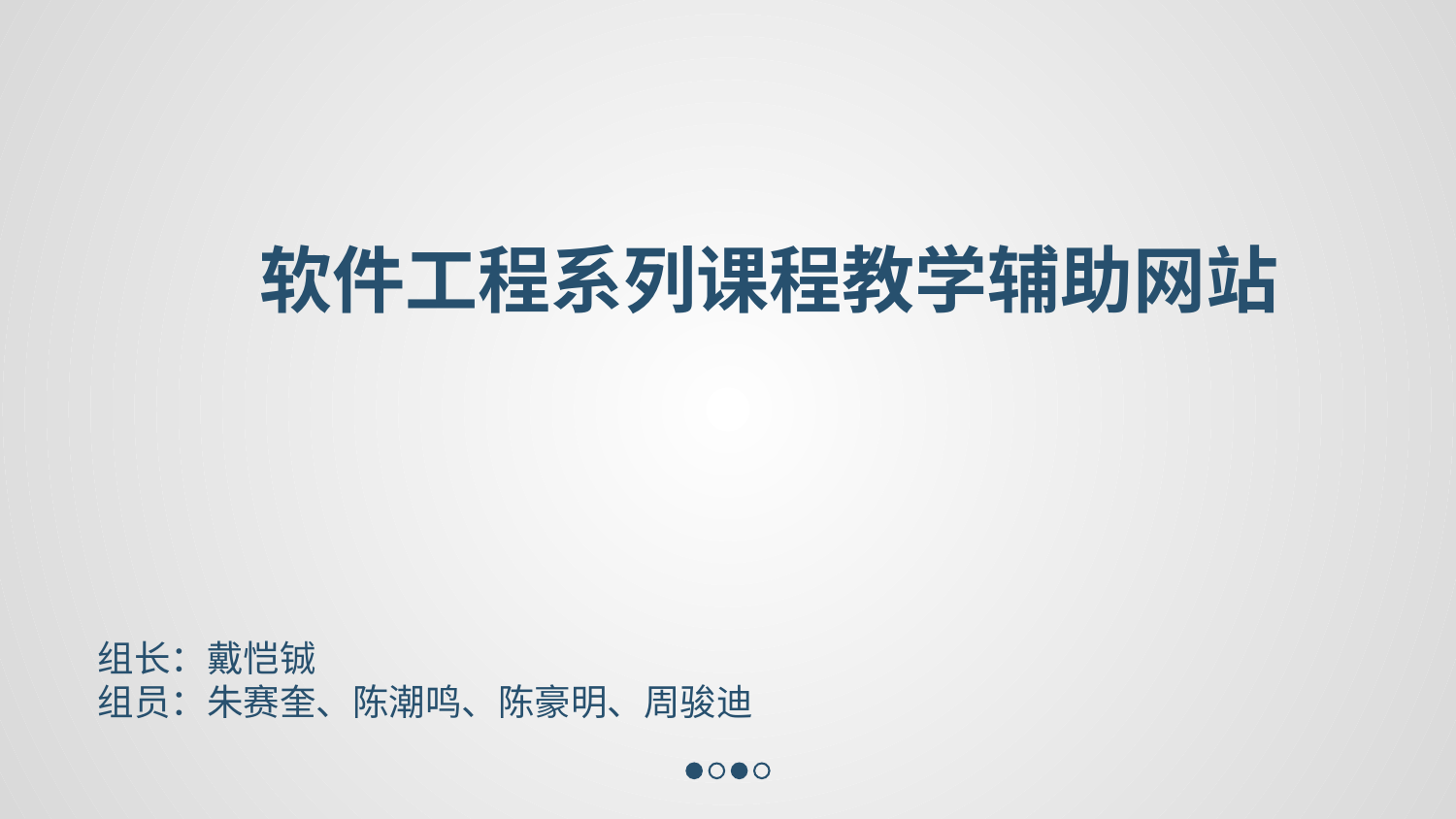

软件工程系列课程教学辅助网站

组长：戴恺铖
组员：朱赛奎、陈潮鸣、陈豪明、周骏迪